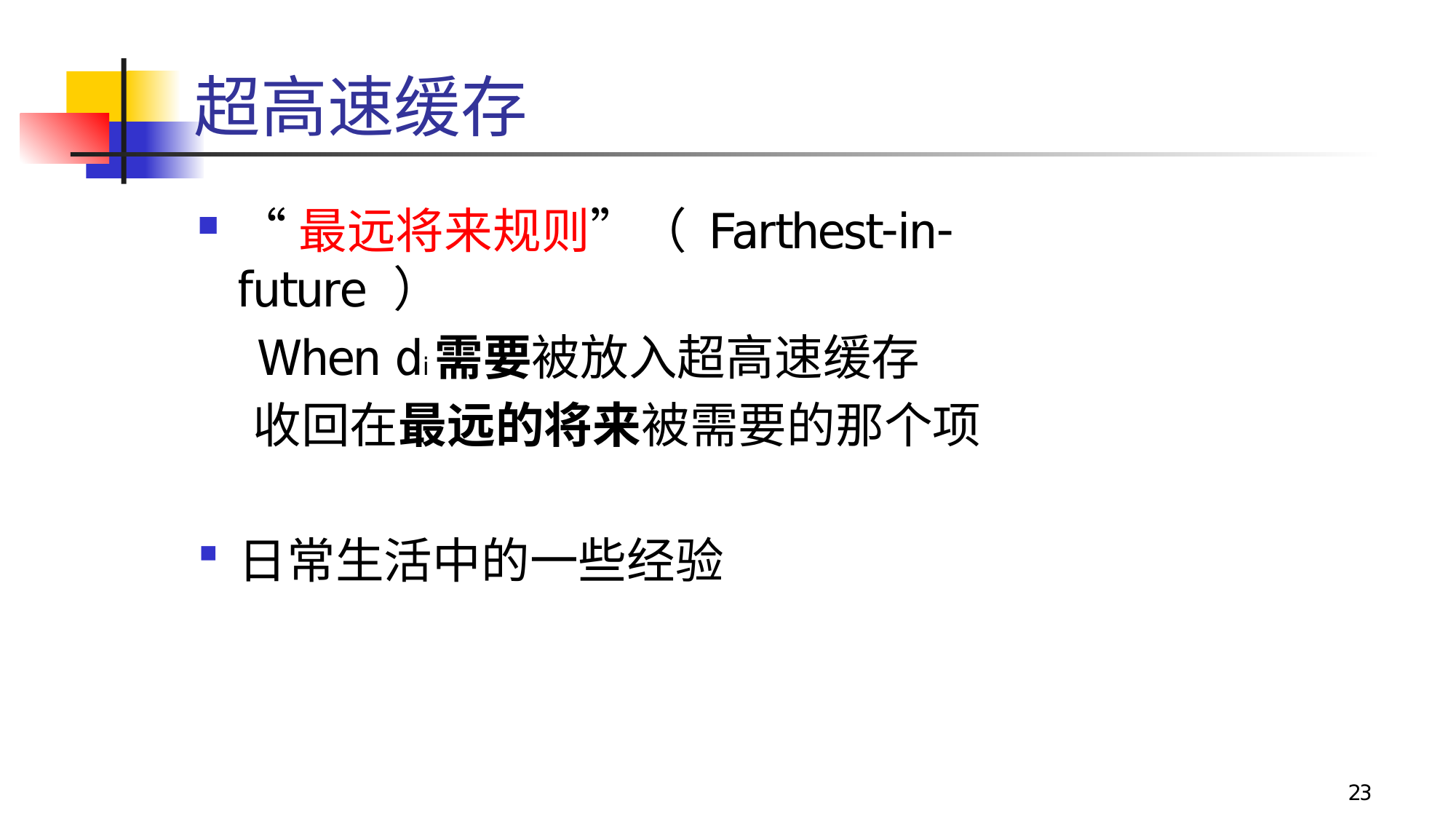

# 超高速缓存
“最远将来规则”（ Farthest-in-future ）
    When di需要被放入超高速缓存
    收回在最远的将来被需要的那个项

日常生活中的一些经验
23